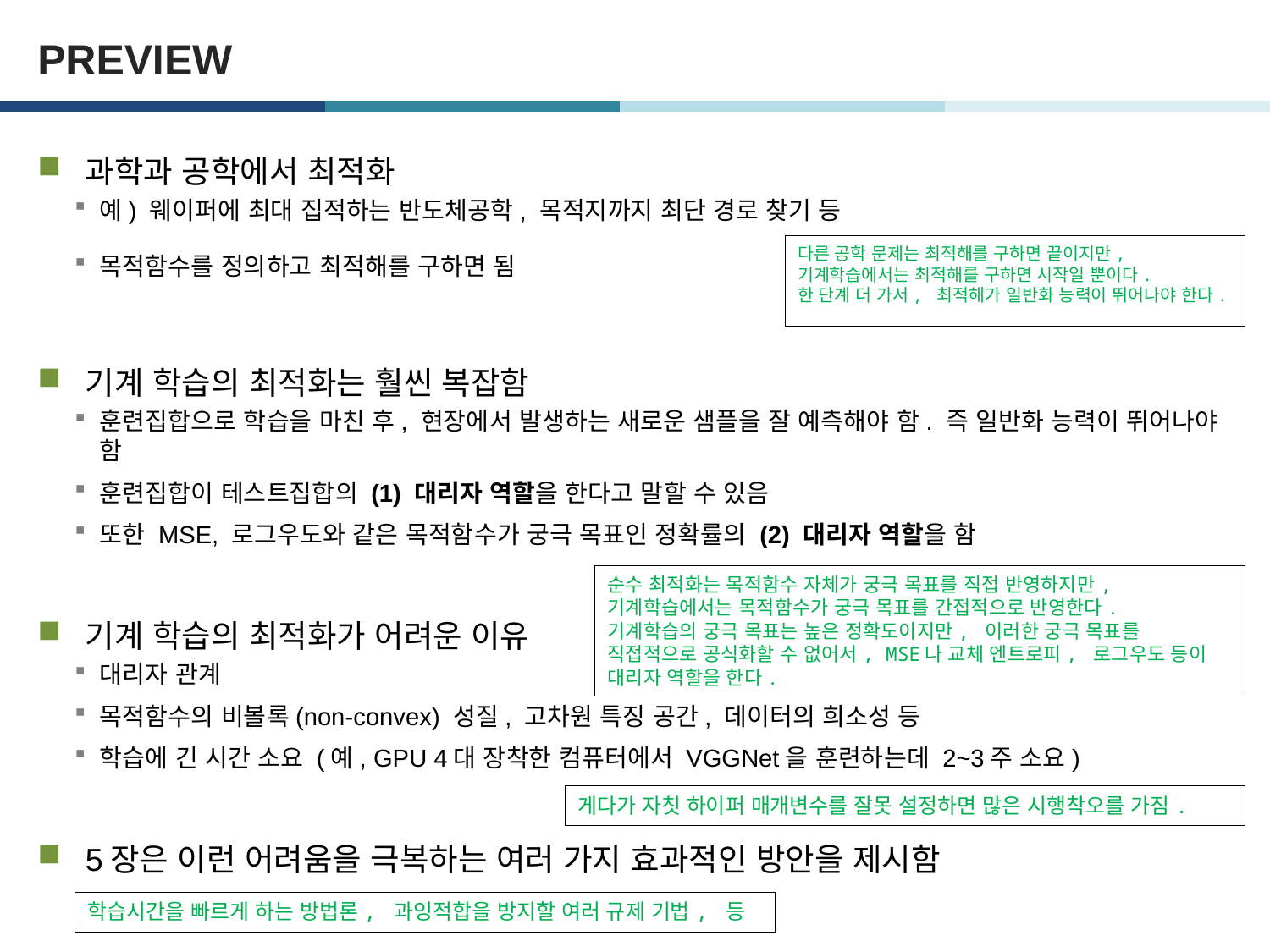

# PREVIEW
과학과 공학에서 최적화
예) 웨이퍼에 최대 집적하는 반도체공학, 목적지까지 최단 경로 찾기 등
목적함수를 정의하고 최적해를 구하면 됨

기계 학습의 최적화는 훨씬 복잡함
훈련집합으로 학습을 마친 후, 현장에서 발생하는 새로운 샘플을 잘 예측해야 함. 즉 일반화 능력이 뛰어나야 함
훈련집합이 테스트집합의 (1) 대리자 역할을 한다고 말할 수 있음
또한 MSE, 로그우도와 같은 목적함수가 궁극 목표인 정확률의 (2) 대리자 역할을 함

기계 학습의 최적화가 어려운 이유
대리자 관계
목적함수의 비볼록(non-convex) 성질, 고차원 특징 공간, 데이터의 희소성 등
학습에 긴 시간 소요 (예, GPU 4대 장착한 컴퓨터에서 VGGNet을 훈련하는데 2~3주 소요)

5장은 이런 어려움을 극복하는 여러 가지 효과적인 방안을 제시함

다른 공학 문제는 최적해를 구하면 끝이지만, 기계학습에서는 최적해를 구하면 시작일 뿐이다.
한 단계 더 가서, 최적해가 일반화 능력이 뛰어나야 한다.
순수 최적화는 목적함수 자체가 궁극 목표를 직접 반영하지만, 기계학습에서는 목적함수가 궁극 목표를 간접적으로 반영한다.
기계학습의 궁극 목표는 높은 정확도이지만, 이러한 궁극 목표를 직접적으로 공식화할 수 없어서, MSE나 교체 엔트로피, 로그우도 등이 대리자 역할을 한다.
게다가 자칫 하이퍼 매개변수를 잘못 설정하면 많은 시행착오를 가짐.
학습시간을 빠르게 하는 방법론, 과잉적합을 방지할 여러 규제 기법, 등